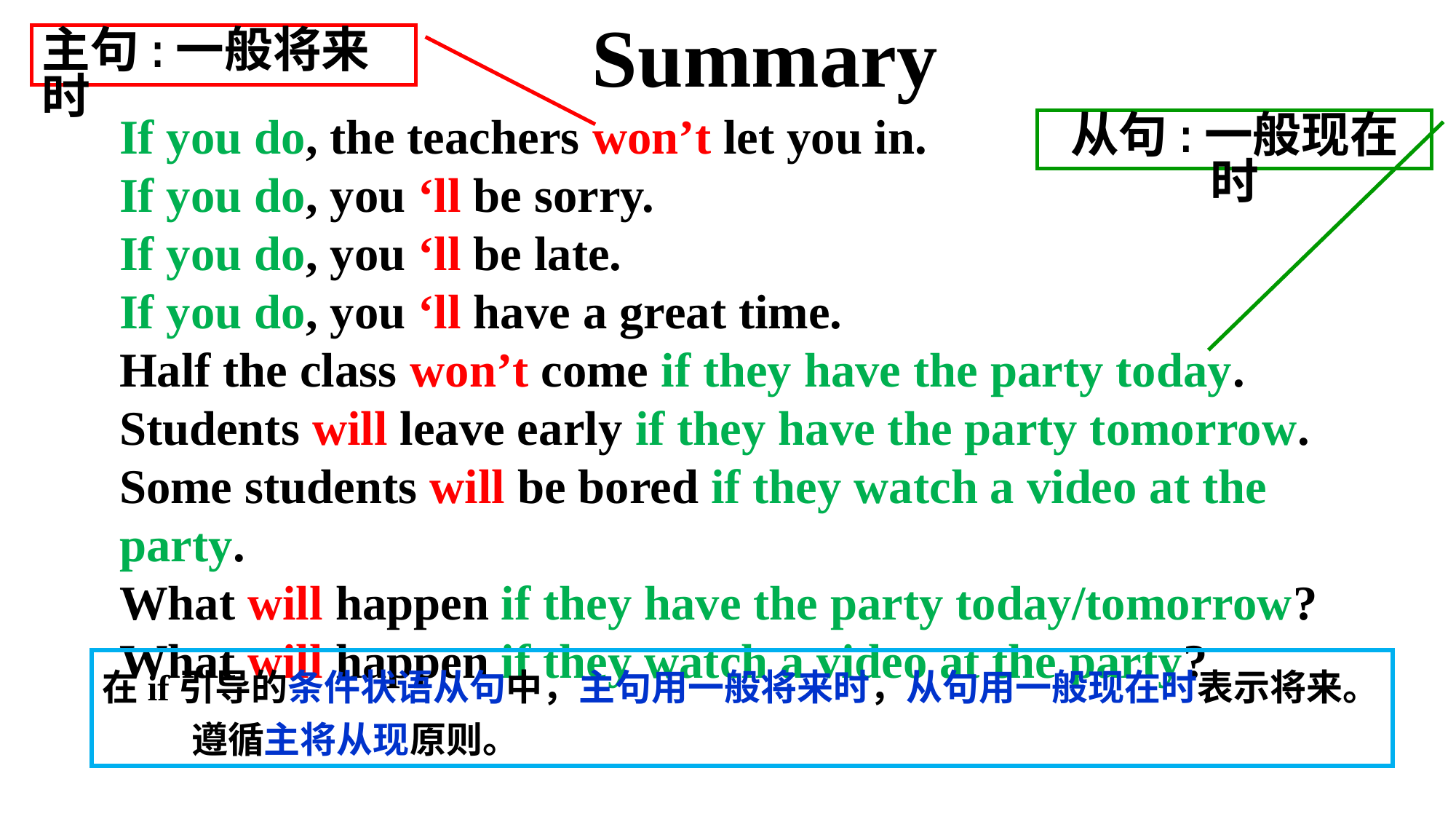

Summary
主句:一般将来时
If you do, the teachers won’t let you in.
If you do, you ‘ll be sorry.
If you do, you ‘ll be late.
If you do, you ‘ll have a great time.
Half the class won’t come if they have the party today.
Students will leave early if they have the party tomorrow.
Some students will be bored if they watch a video at the party.
What will happen if they have the party today/tomorrow?
What will happen if they watch a video at the party?
从句:一般现在时
在if引导的条件状语从句中，主句用一般将来时，从句用一般现在时表示将来。   遵循主将从现原则。